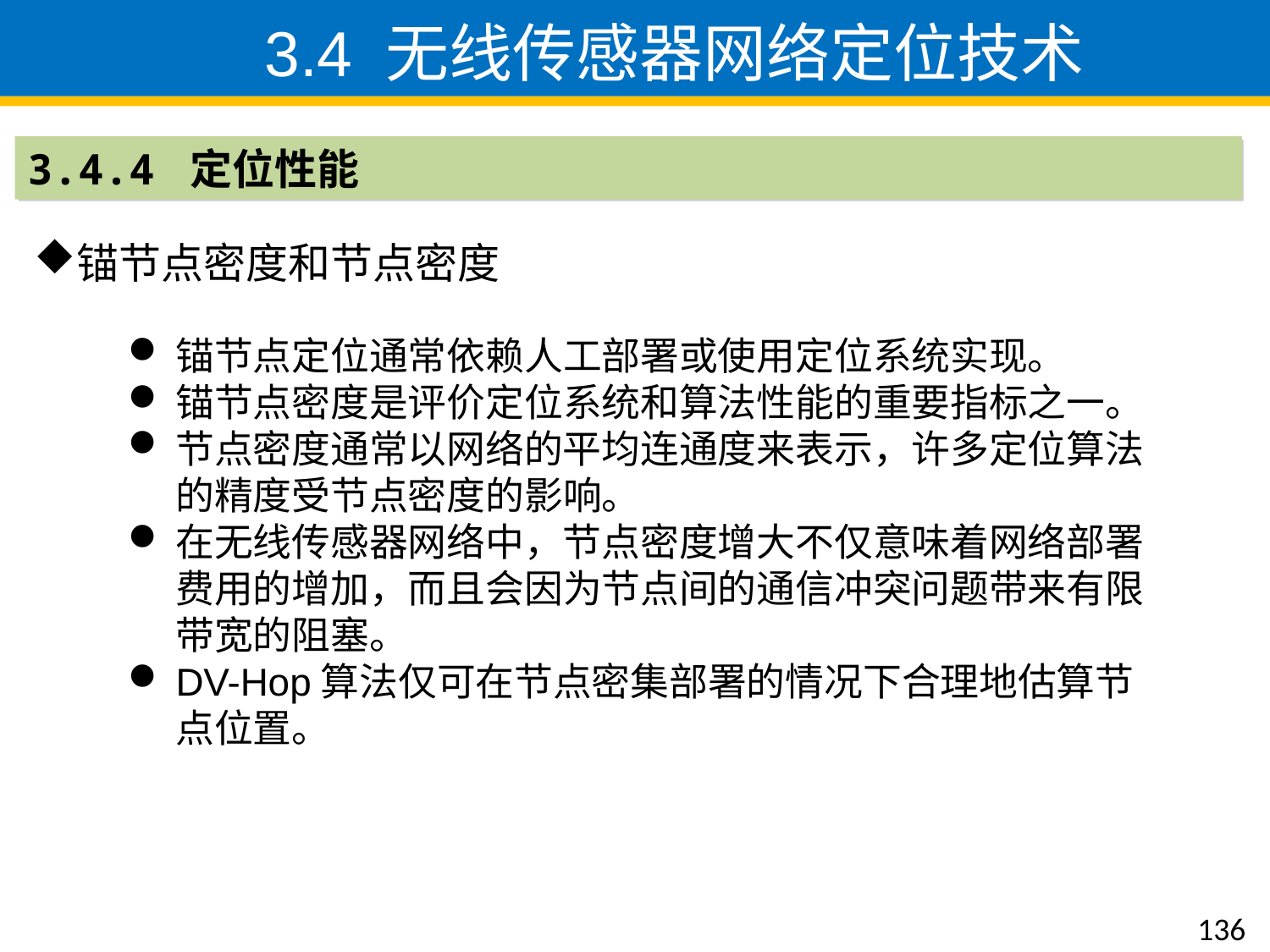

3.4 无线传感器网络定位技术

3.4.4 定位性能
锚节点密度和节点密度
锚节点定位通常依赖人工部署或使用定位系统实现。
锚节点密度是评价定位系统和算法性能的重要指标之一。
节点密度通常以网络的平均连通度来表示，许多定位算法的精度受节点密度的影响。
在无线传感器网络中，节点密度增大不仅意味着网络部署费用的增加，而且会因为节点间的通信冲突问题带来有限带宽的阻塞。
DV-Hop算法仅可在节点密集部署的情况下合理地估算节点位置。
136